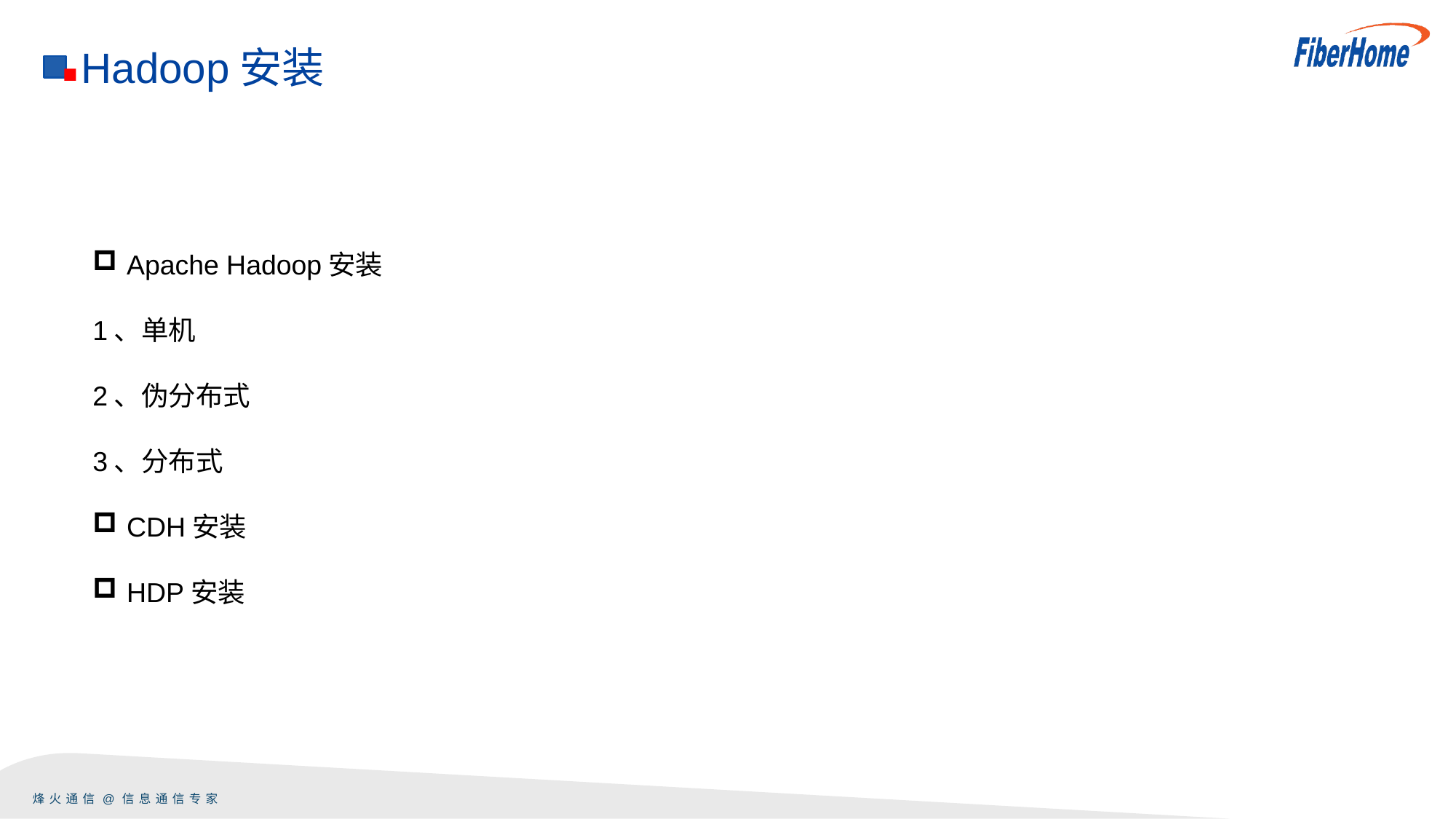

Hadoop安装
Apache Hadoop安装
1、单机
2、伪分布式
3、分布式
CDH安装
HDP安装